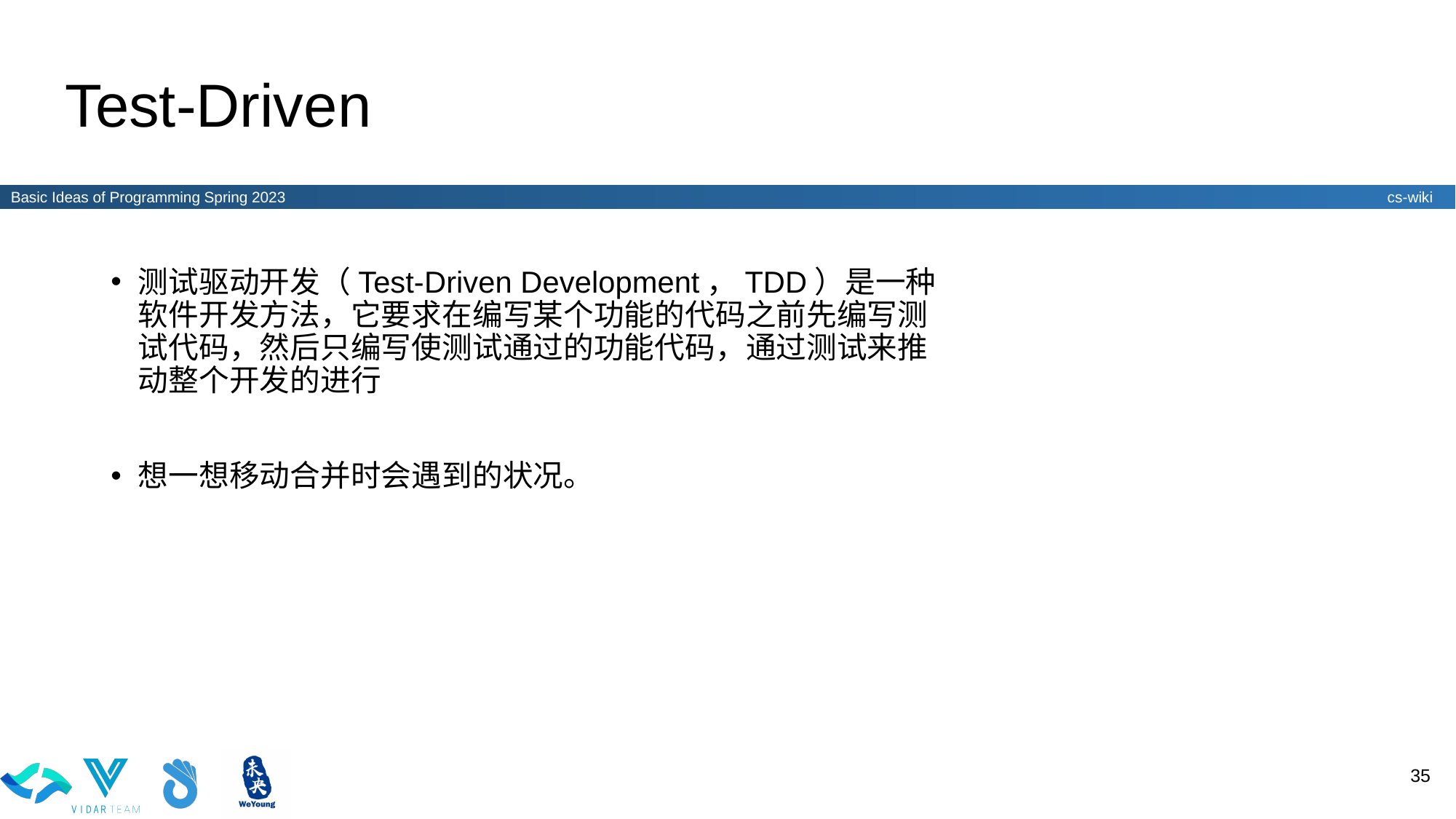

# Test-Driven
测试驱动开发（Test-Driven Development，TDD）是一种软件开发方法，它要求在编写某个功能的代码之前先编写测试代码，然后只编写使测试通过的功能代码，通过测试来推动整个开发的进行

想一想移动合并时会遇到的状况。